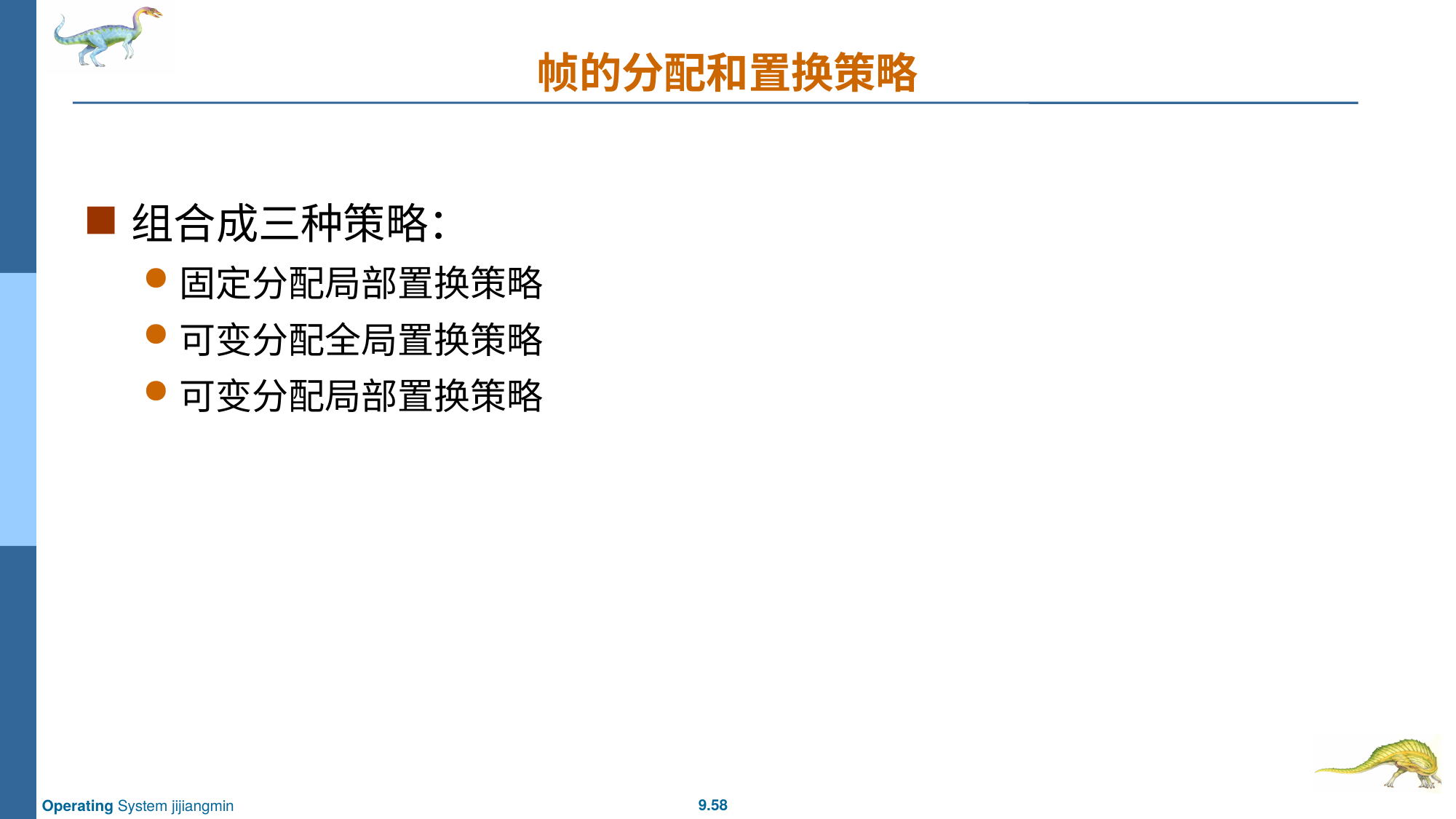

# 帧的分配和置换策略

组合成三种策略：
固定分配局部置换策略
可变分配全局置换策略
可变分配局部置换策略